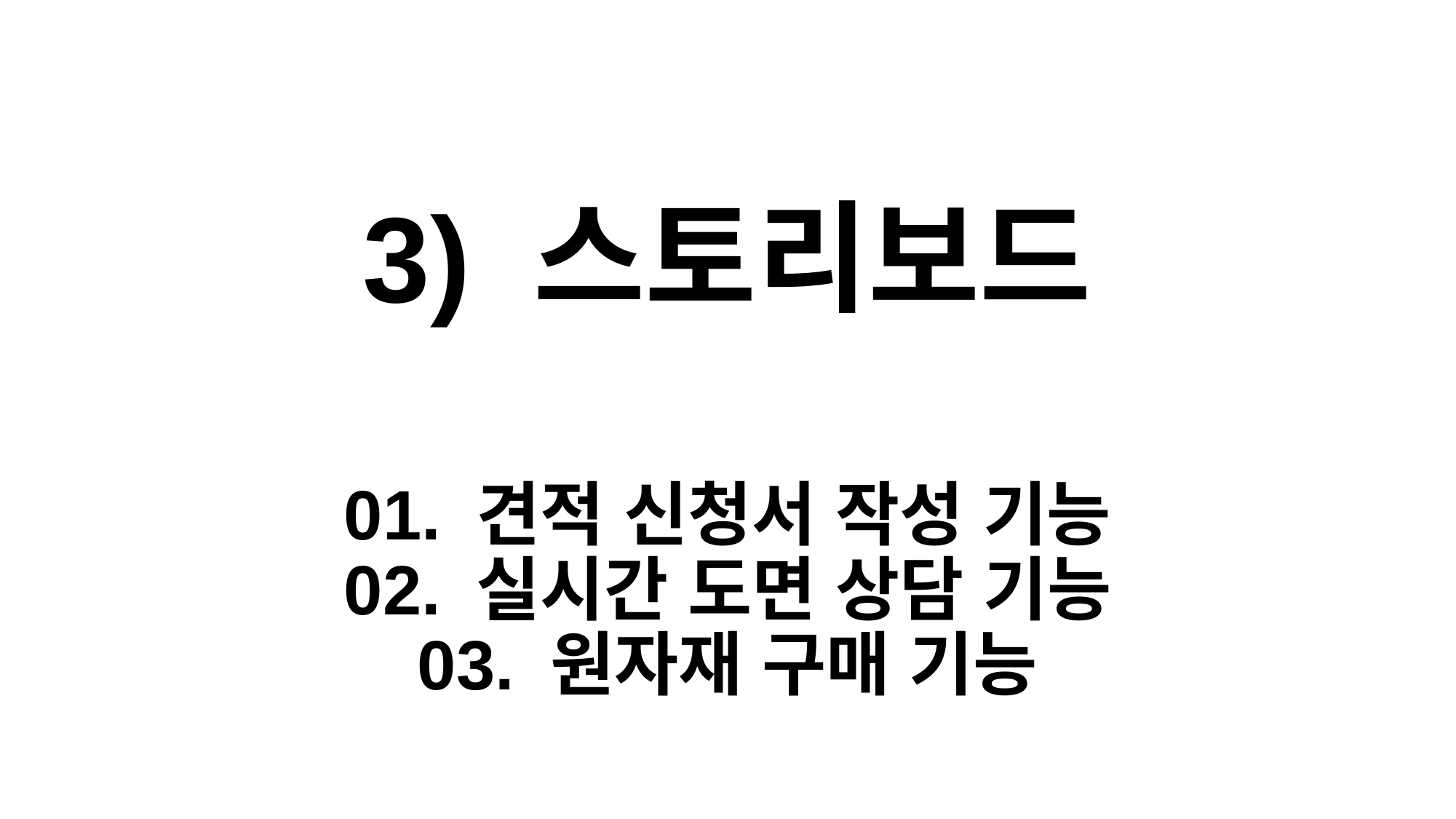

# 3) 스토리보드 01. 견적 신청서 작성 기능 02. 실시간 도면 상담 기능 03. 원자재 구매 기능